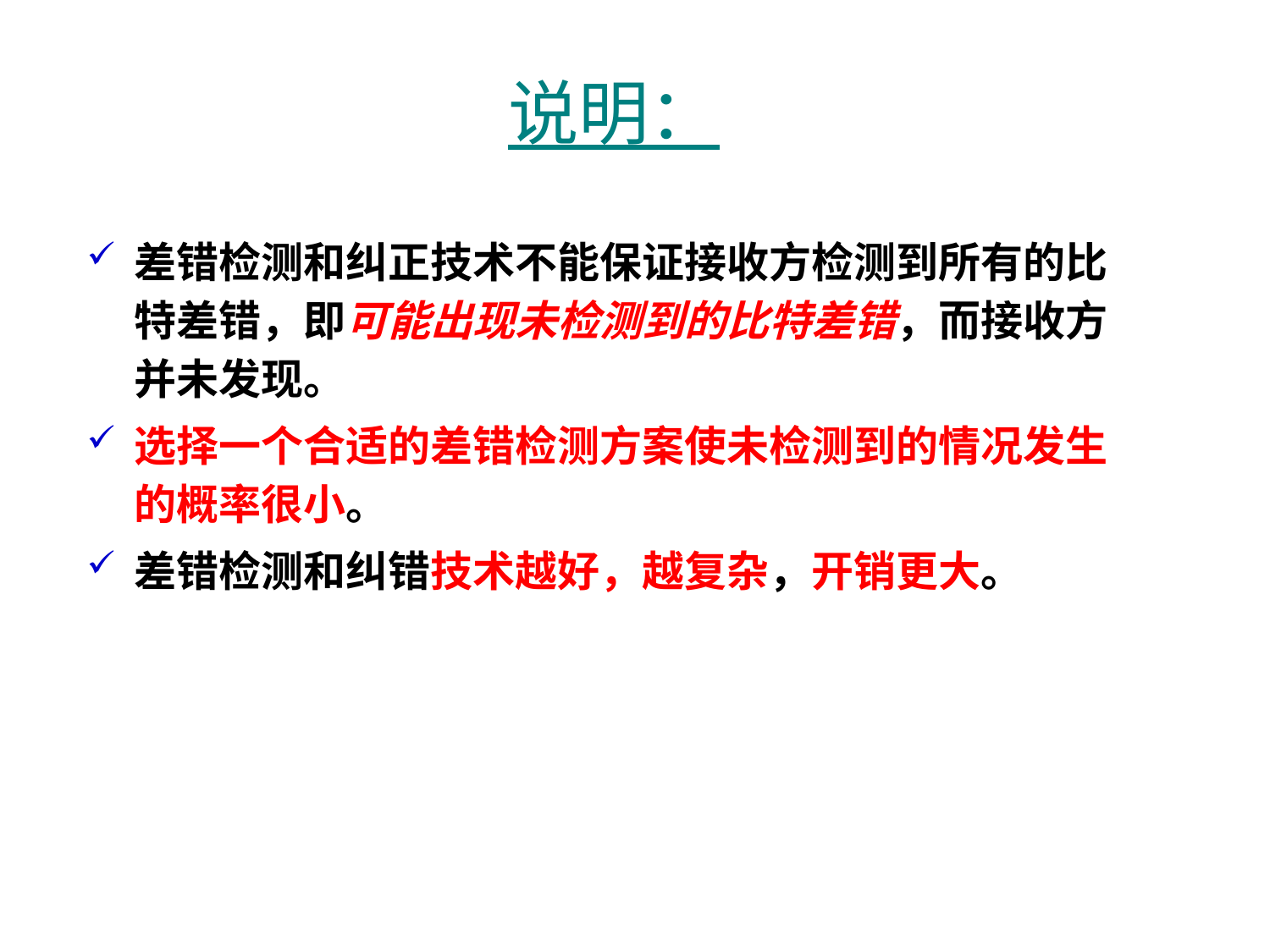

# 说明：
差错检测和纠正技术不能保证接收方检测到所有的比特差错，即可能出现未检测到的比特差错，而接收方并未发现。
选择一个合适的差错检测方案使未检测到的情况发生的概率很小。
差错检测和纠错技术越好，越复杂，开销更大。
21